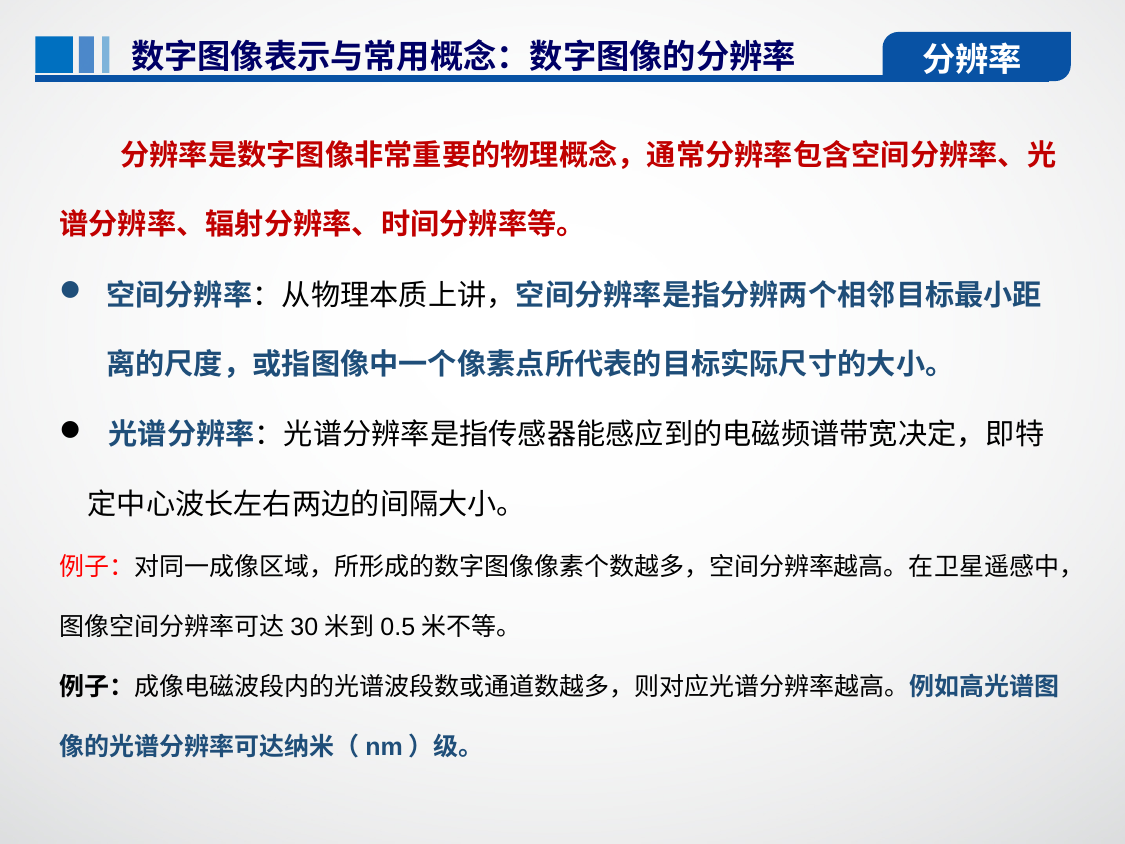

数字图像表示与常用概念：数字图像的分辨率
分辨率
        分辨率是数字图像非常重要的物理概念，通常分辨率包含空间分辨率、光谱分辨率、辐射分辨率、时间分辨率等。
空间分辨率：从物理本质上讲，空间分辨率是指分辨两个相邻目标最小距离的尺度，或指图像中一个像素点所代表的目标实际尺寸的大小。
  光谱分辨率：光谱分辨率是指传感器能感应到的电磁频谱带宽决定，即特定中心波长左右两边的间隔大小。
例子：对同一成像区域，所形成的数字图像像素个数越多，空间分辨率越高。在卫星遥感中，图像空间分辨率可达30米到0.5米不等。
例子：成像电磁波段内的光谱波段数或通道数越多，则对应光谱分辨率越高。例如高光谱图像的光谱分辨率可达纳米（nm）级。
35